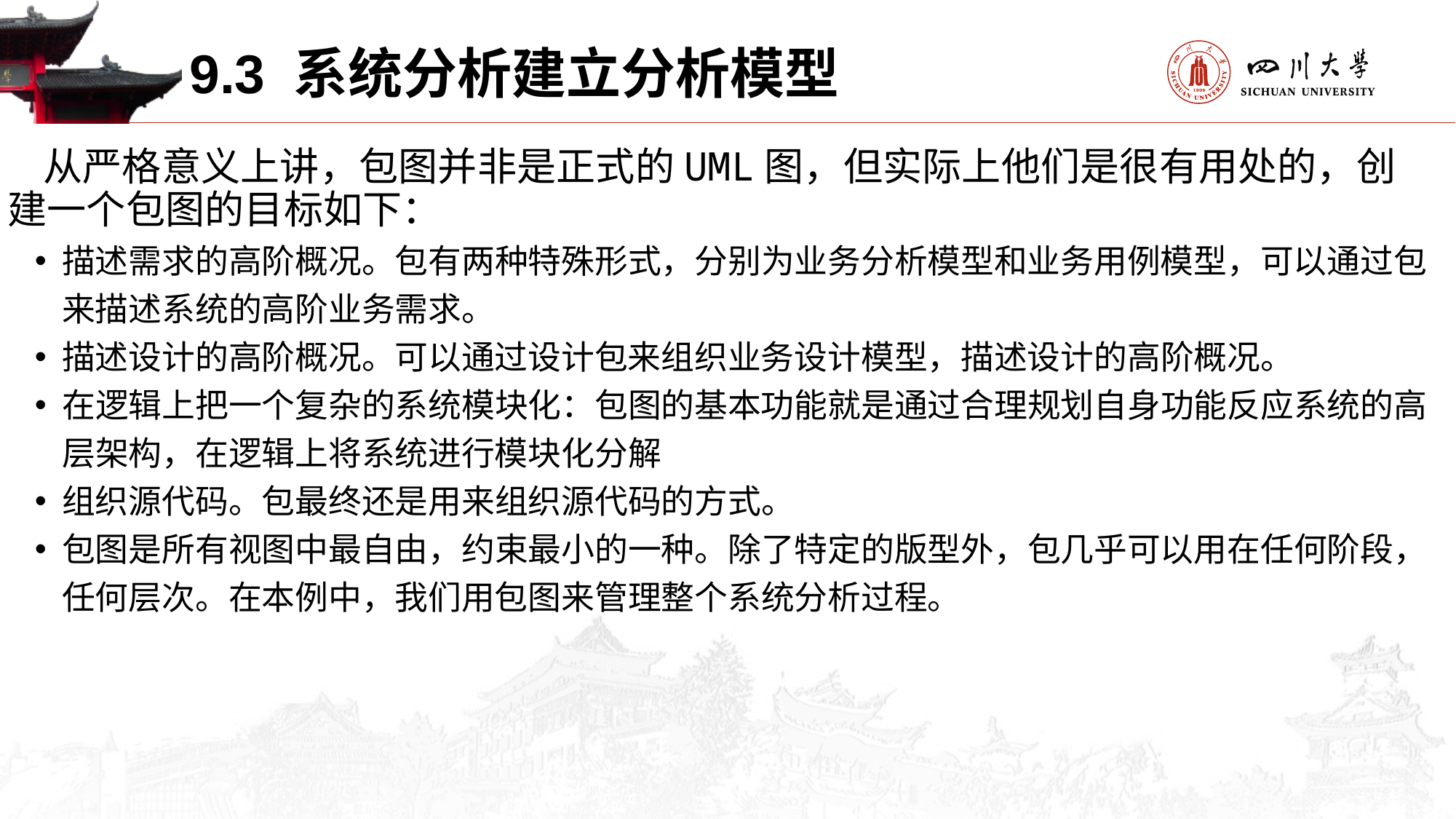

9.3 系统分析建立分析模型

      从严格意义上讲，包图并非是正式的UML图，但实际上他们是很有用处的，创建一个包图的目标如下：
描述需求的高阶概况。包有两种特殊形式，分别为业务分析模型和业务用例模型，可以通过包来描述系统的高阶业务需求。
描述设计的高阶概况。可以通过设计包来组织业务设计模型，描述设计的高阶概况。
在逻辑上把一个复杂的系统模块化：包图的基本功能就是通过合理规划自身功能反应系统的高层架构，在逻辑上将系统进行模块化分解
组织源代码。包最终还是用来组织源代码的方式。
包图是所有视图中最自由，约束最小的一种。除了特定的版型外，包几乎可以用在任何阶段，任何层次。在本例中，我们用包图来管理整个系统分析过程。